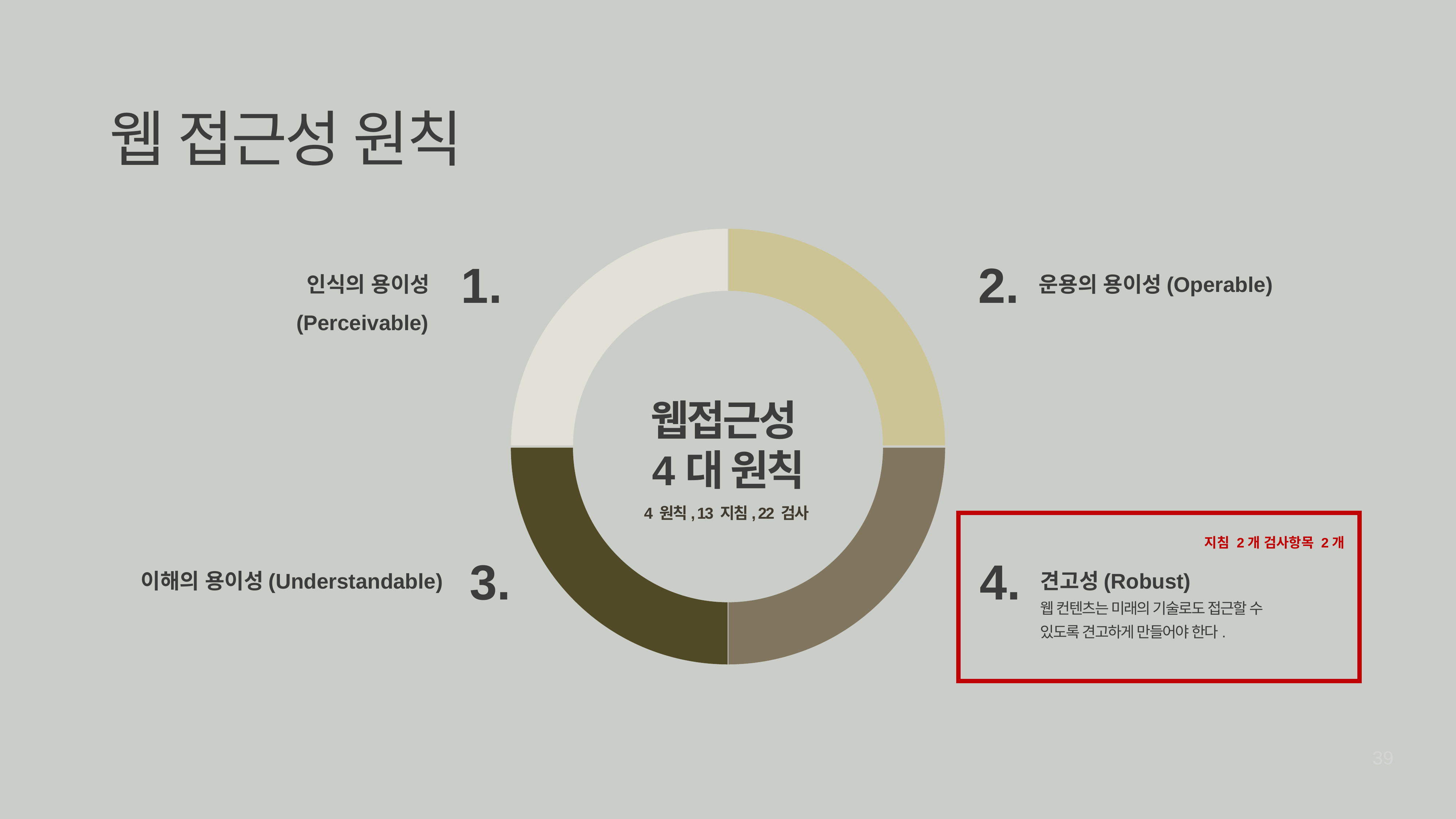

웹 접근성 원칙

1.
2.
운용의 용이성(Operable)
인식의 용이성(Perceivable)
웹접근성
4대 원칙

4 원칙, 13 지침, 22 검사

지침 2개 검사항목 2개
3.
4.
이해의 용이성(Understandable)
견고성(Robust)
웹 컨텐츠는 미래의 기술로도 접근할 수 있도록 견고하게 만들어야 한다.
39